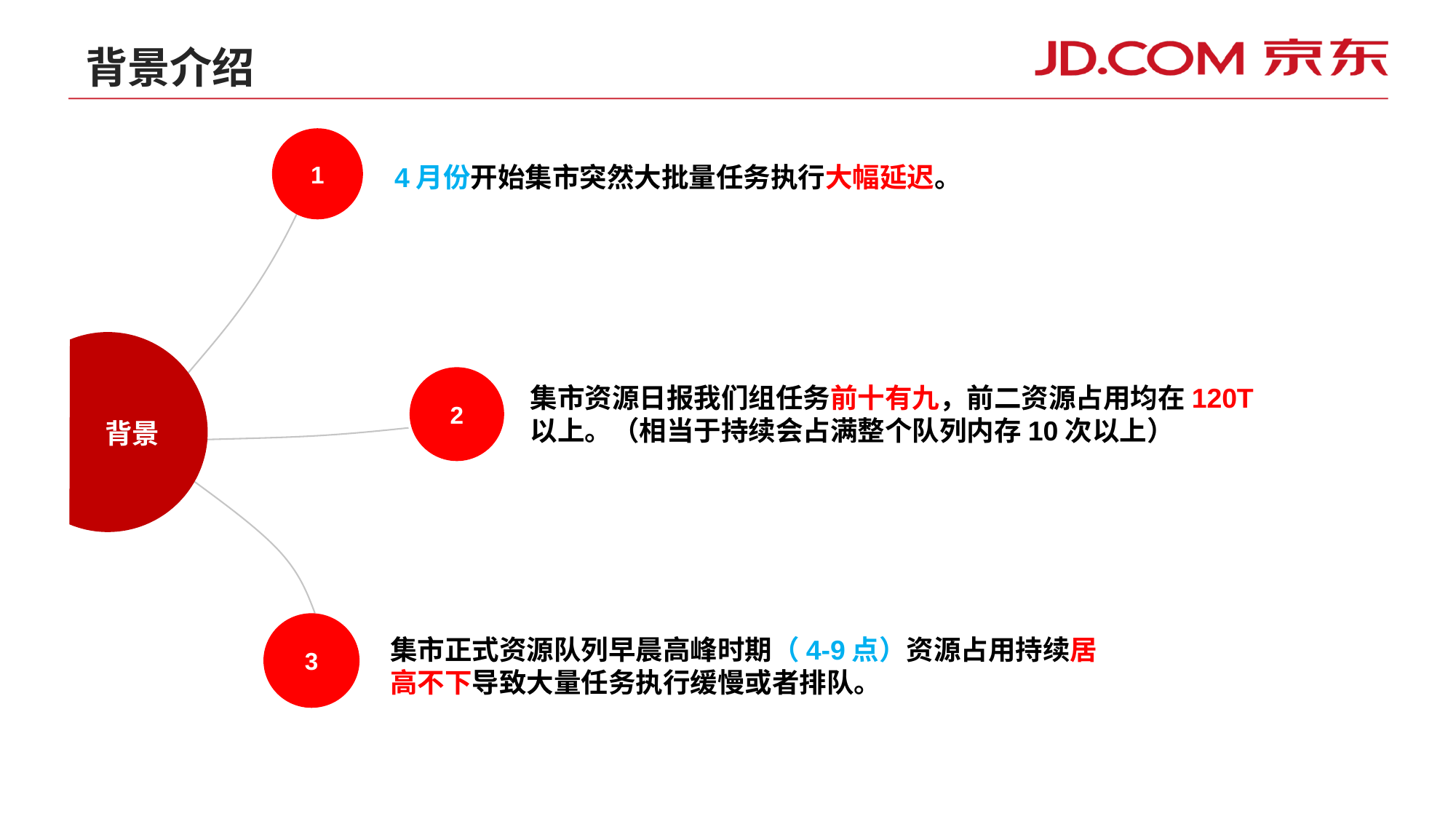

背景介绍
1
4月份开始集市突然大批量任务执行大幅延迟。

背景
2
集市资源日报我们组任务前十有九，前二资源占用均在120T以上。（相当于持续会占满整个队列内存10次以上）

3
集市正式资源队列早晨高峰时期（4-9点）资源占用持续居高不下导致大量任务执行缓慢或者排队。